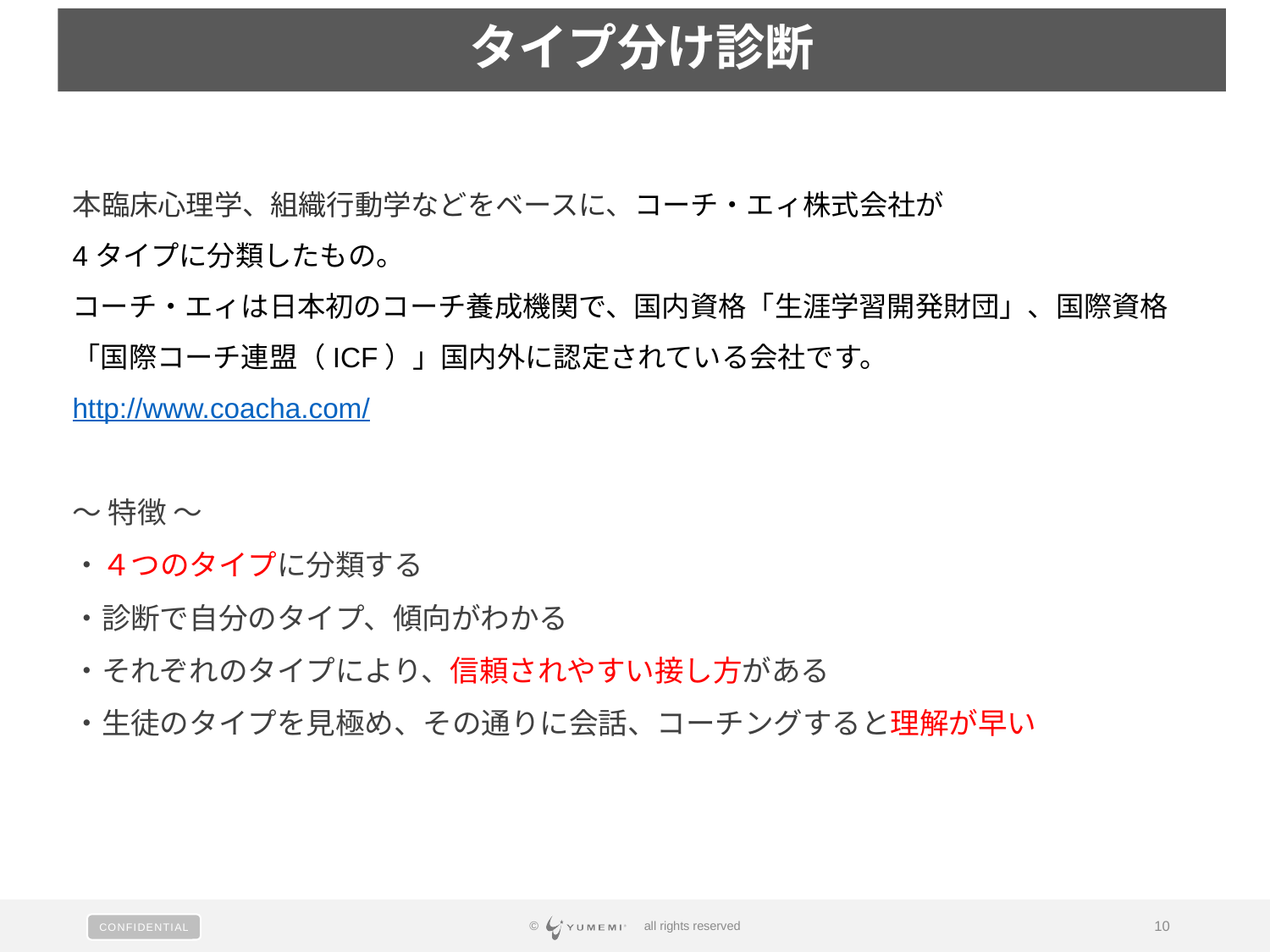

タイプ分け診断
本臨床心理学、組織行動学などをベースに、コーチ・エィ株式会社が
4タイプに分類したもの。
コーチ・エィは日本初のコーチ養成機関で、国内資格「生涯学習開発財団」、国際資格「国際コーチ連盟（ICF）」国内外に認定されている会社です。http://www.coacha.com/

～ 特徴 ～
・４つのタイプに分類する
・診断で自分のタイプ、傾向がわかる
・それぞれのタイプにより、信頼されやすい接し方がある
・生徒のタイプを見極め、その通りに会話、コーチングすると理解が早い
©                         　 all rights reserved
10